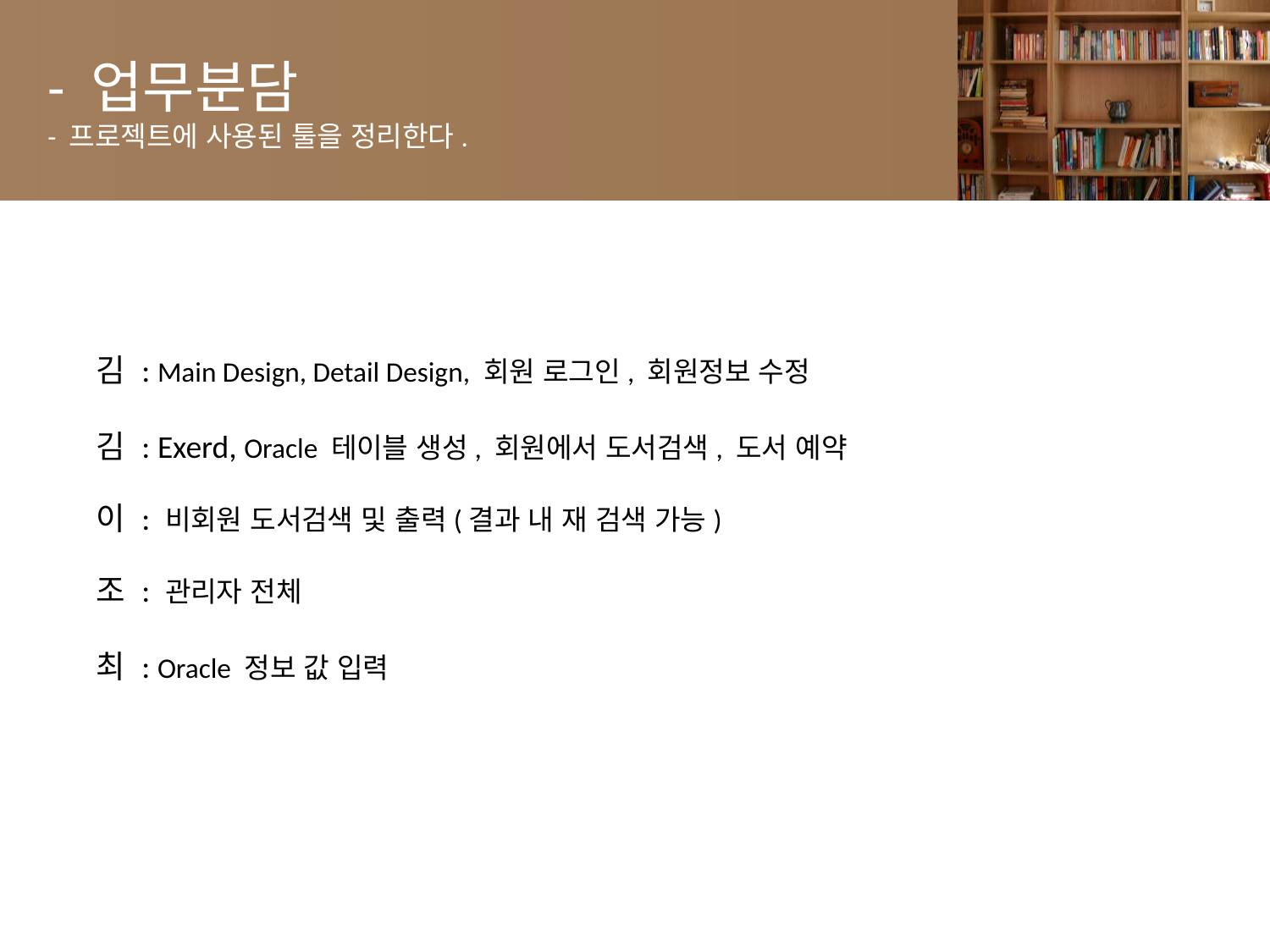

# - 업무분담 - 프로젝트에 사용된 툴을 정리한다.

김 : Main Design, Detail Design, 회원 로그인, 회원정보 수정

김 : Exerd, Oracle 테이블 생성, 회원에서 도서검색, 도서 예약

이 : 비회원 도서검색 및 출력(결과 내 재 검색 가능)

조 : 관리자 전체

최 : Oracle 정보 값 입력